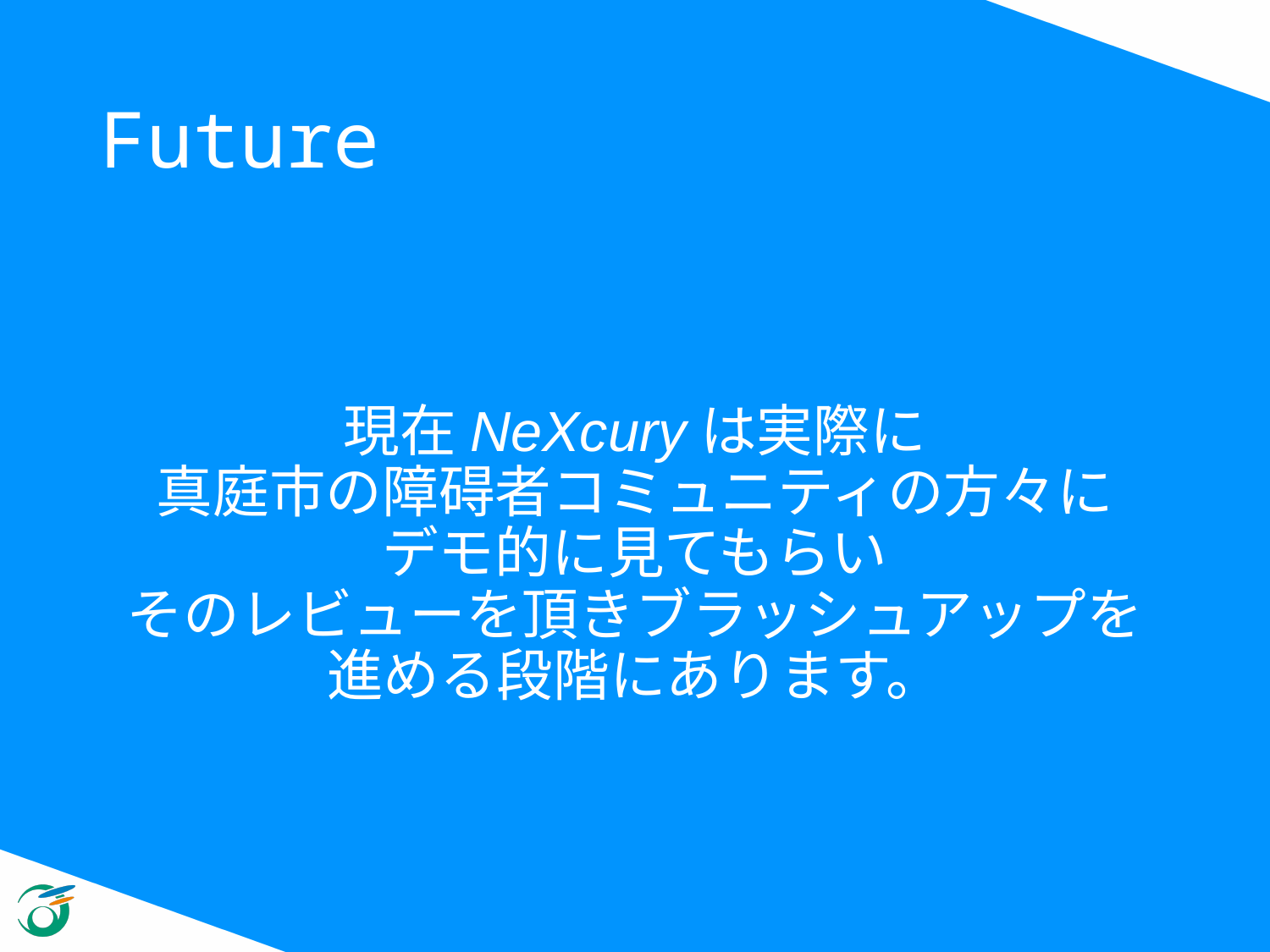

# Future
現在NeXcuryは実際に
真庭市の障碍者コミュニティの方々に
デモ的に見てもらい
そのレビューを頂きブラッシュアップを
進める段階にあります。